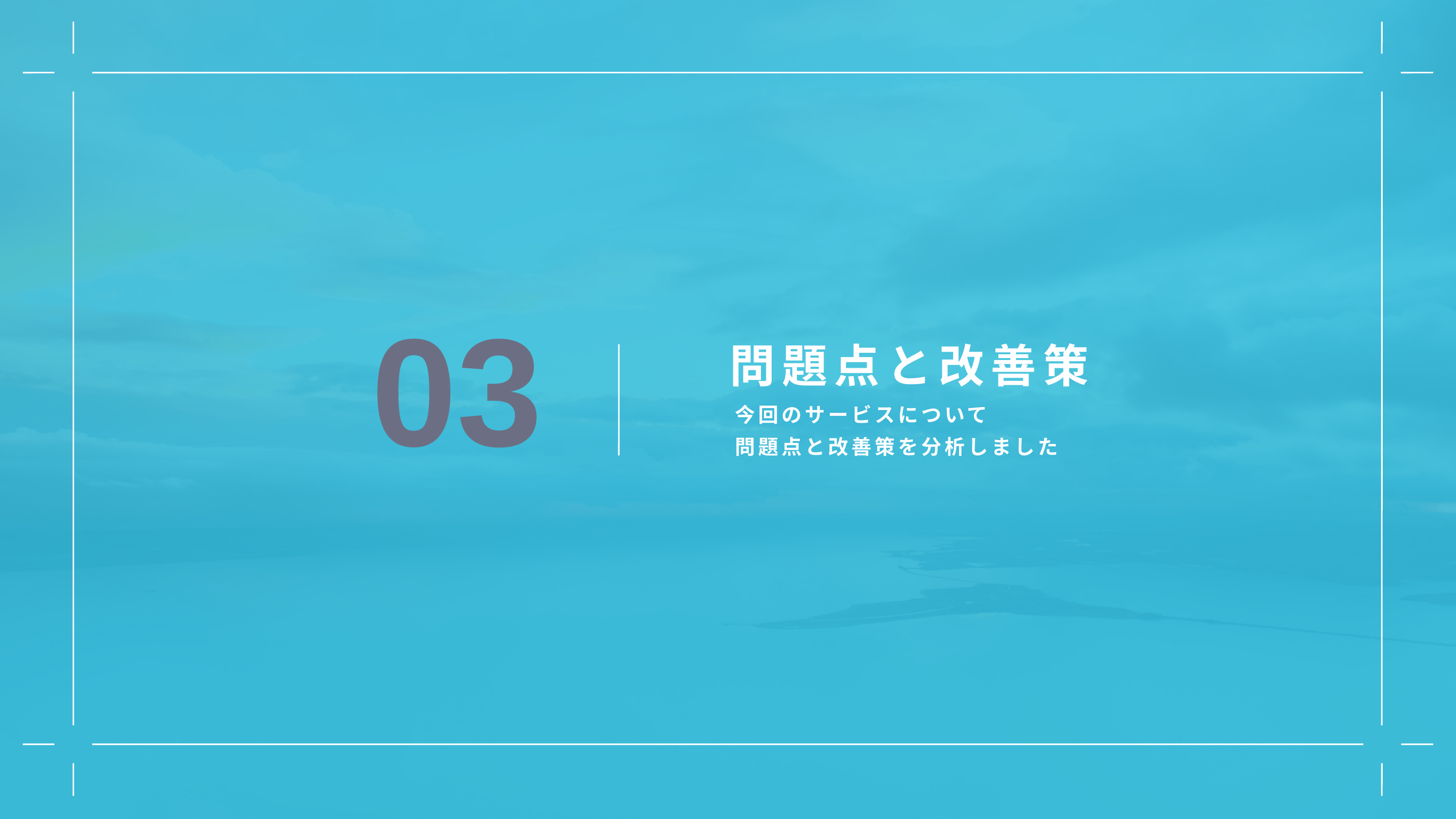

03
問題点と改善策

今回のサービスについて
問題点と改善策を分析しました